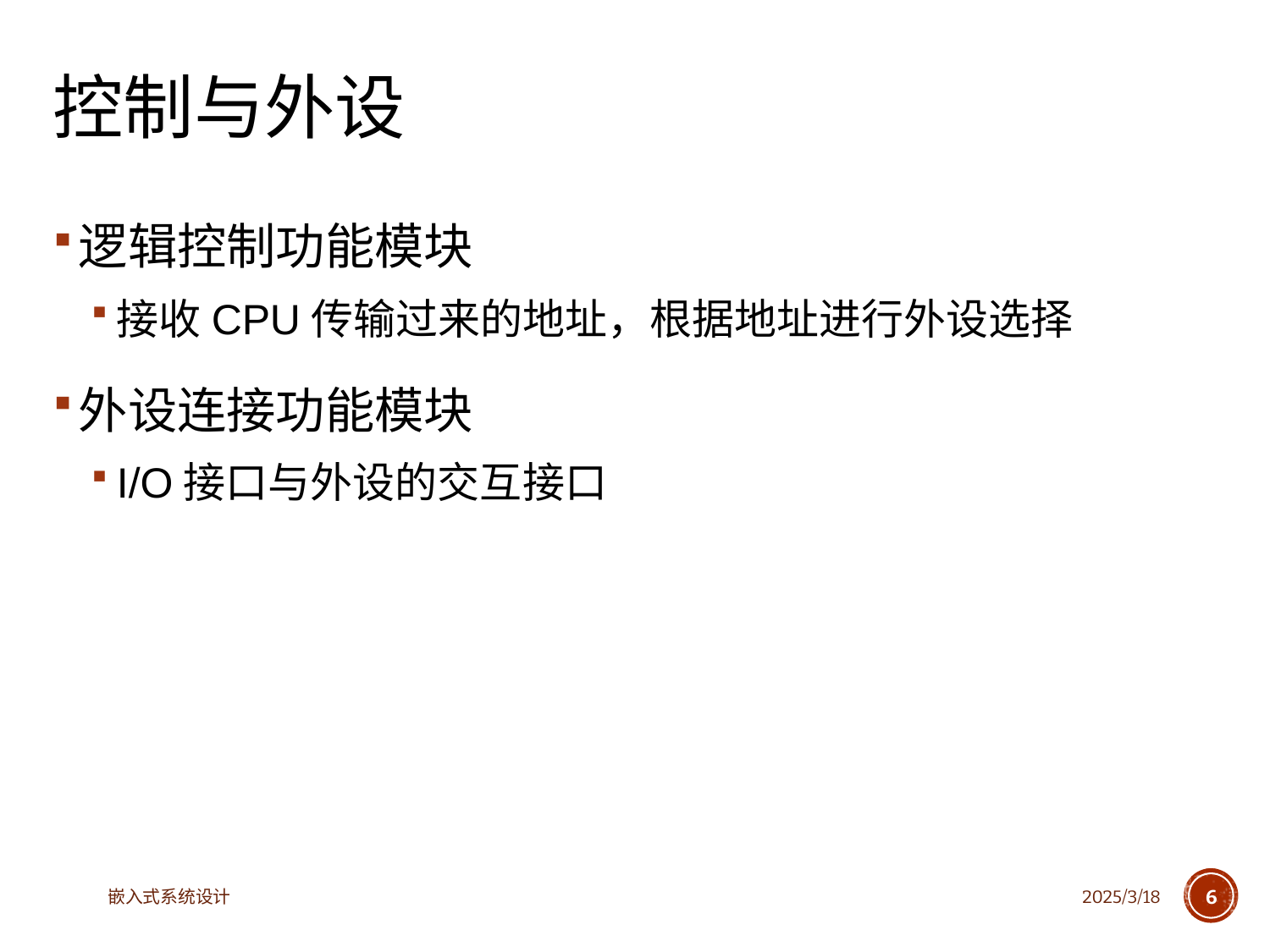

# 控制与外设
逻辑控制功能模块
接收CPU传输过来的地址，根据地址进行外设选择
外设连接功能模块
I/O接口与外设的交互接口
嵌入式系统设计
2025/3/18
6